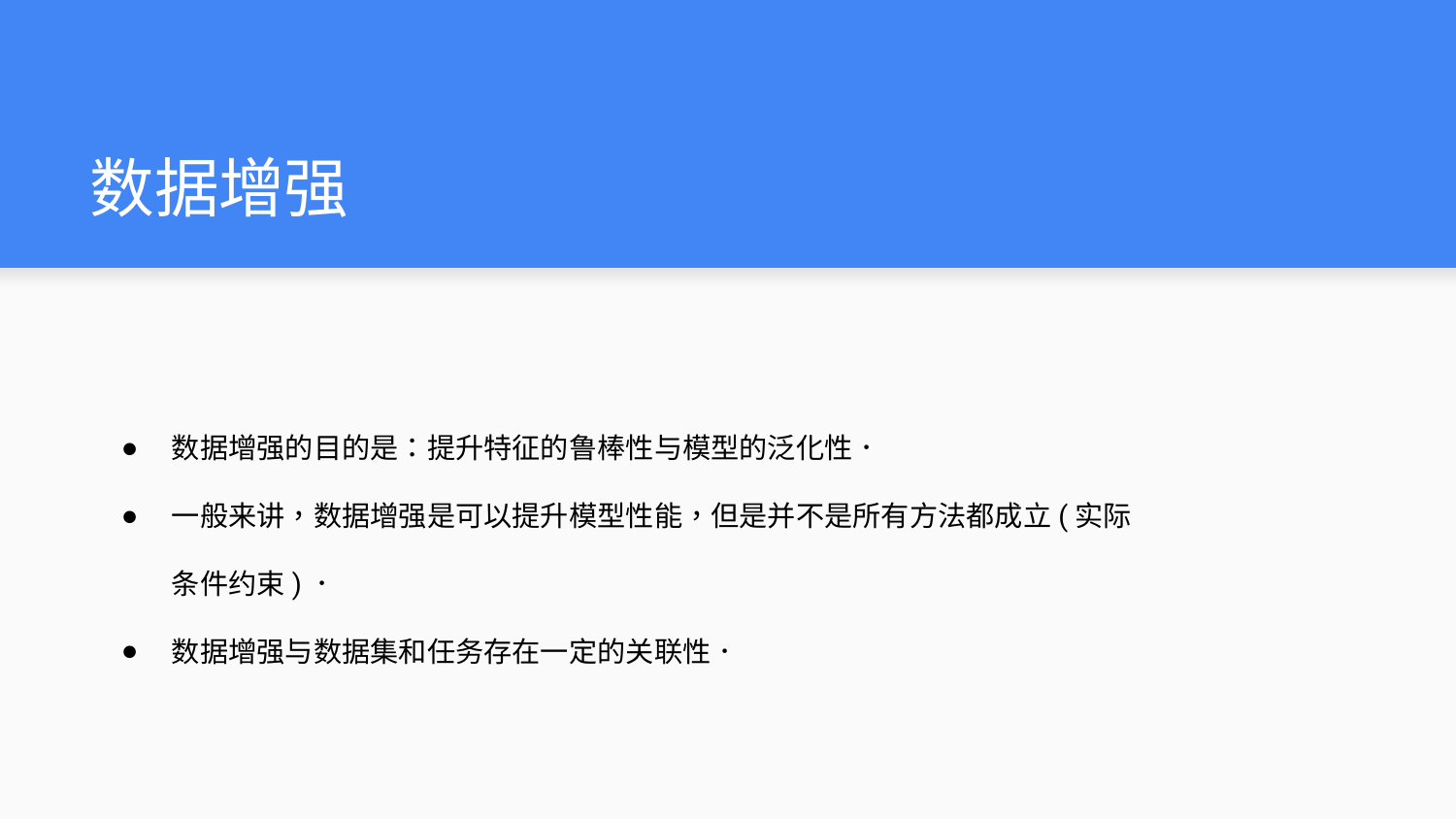

# 数据增强
数据增强的目的是：提升特征的鲁棒性与模型的泛化性．
一般来讲，数据增强是可以提升模型性能，但是并不是所有方法都成立(实际条件约束)．
数据增强与数据集和任务存在一定的关联性．